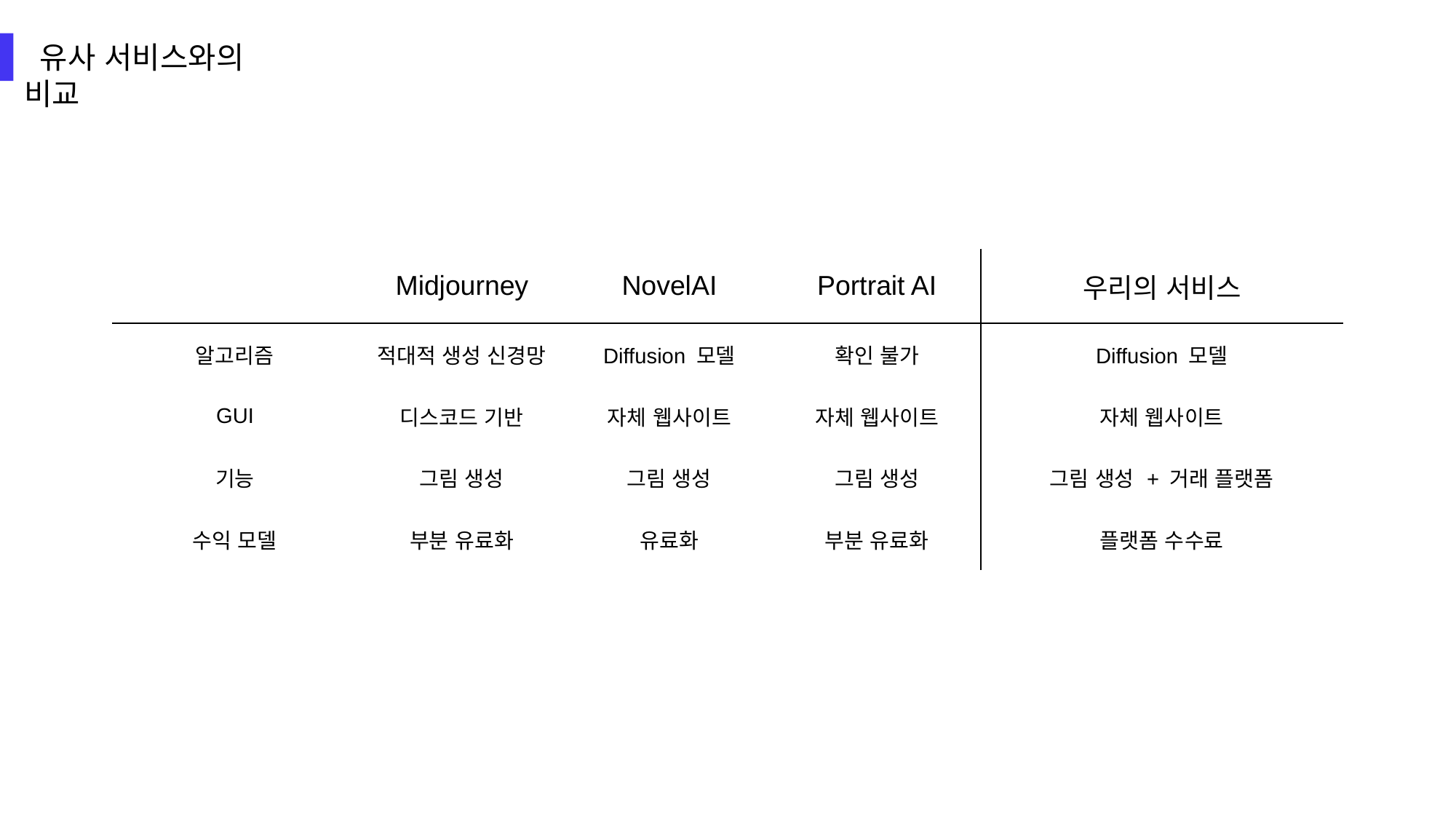

유사 서비스와의 비교
|  | Midjourney | NovelAI | Portrait AI | 우리의 서비스 |
| --- | --- | --- | --- | --- |
| 알고리즘 | 적대적 생성 신경망 | Diffusion 모델 | 확인 불가 | Diffusion 모델 |
| GUI | 디스코드 기반 | 자체 웹사이트 | 자체 웹사이트 | 자체 웹사이트 |
| 기능 | 그림 생성 | 그림 생성 | 그림 생성 | 그림 생성 + 거래 플랫폼 |
| 수익 모델 | 부분 유료화 | 유료화 | 부분 유료화 | 플랫폼 수수료 |